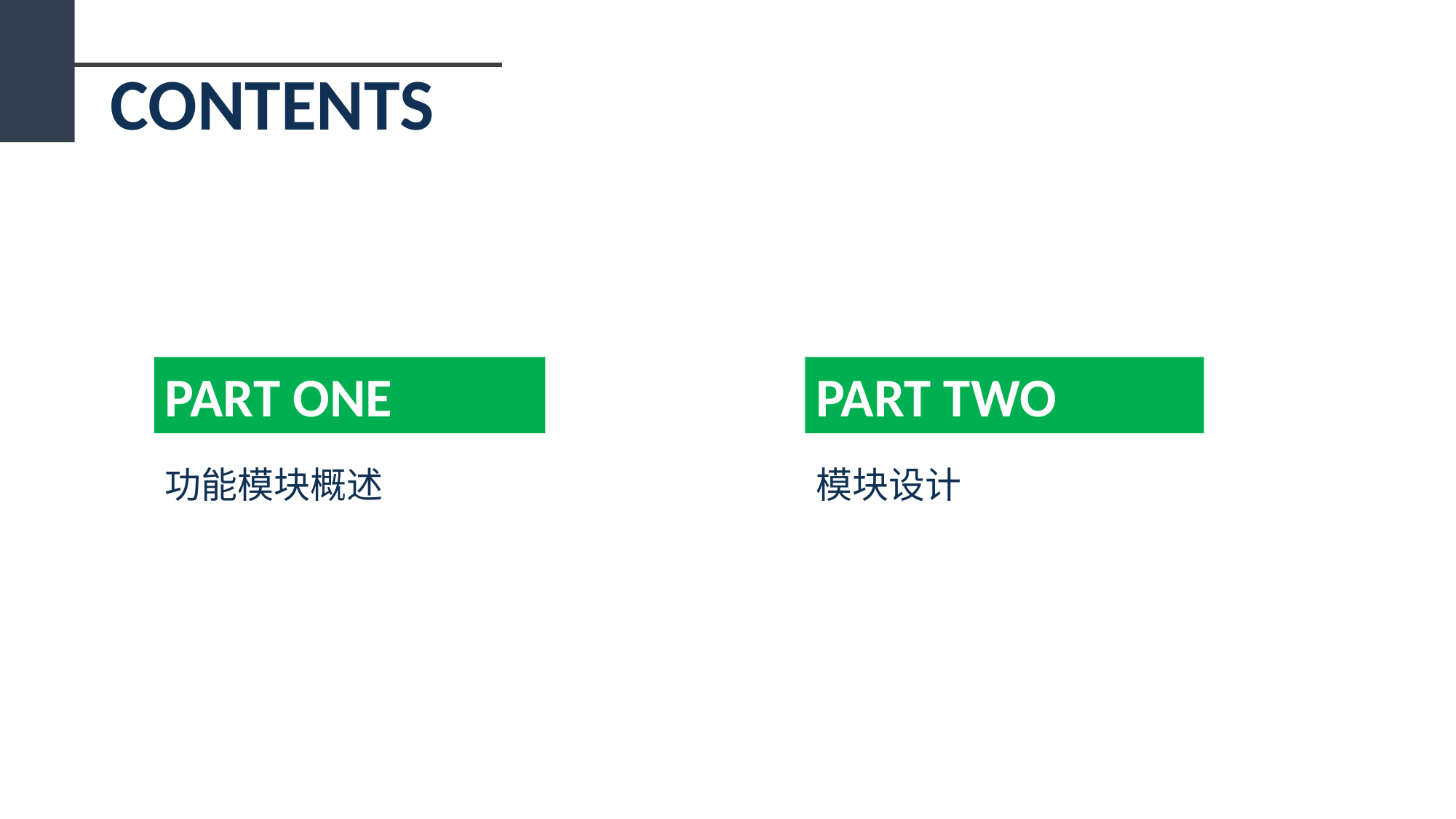

CONTENTS
PART ONE
PART TWO
模块设计
功能模块概述